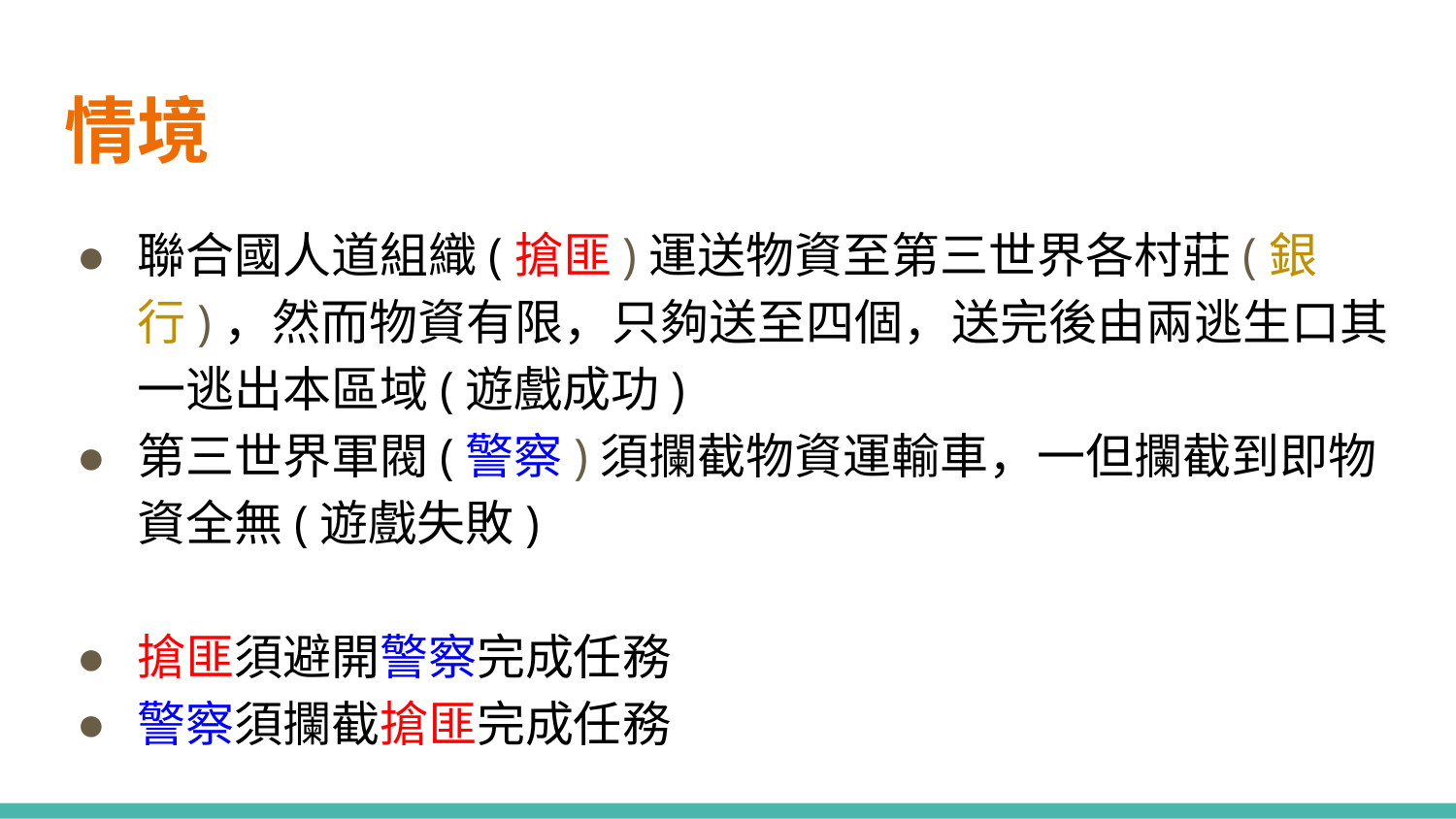

# 情境
聯合國人道組織(搶匪)運送物資至第三世界各村莊(銀行)，然而物資有限，只夠送至四個，送完後由兩逃生口其一逃出本區域(遊戲成功)
第三世界軍閥(警察)須攔截物資運輸車，一但攔截到即物資全無(遊戲失敗)
搶匪須避開警察完成任務
警察須攔截搶匪完成任務